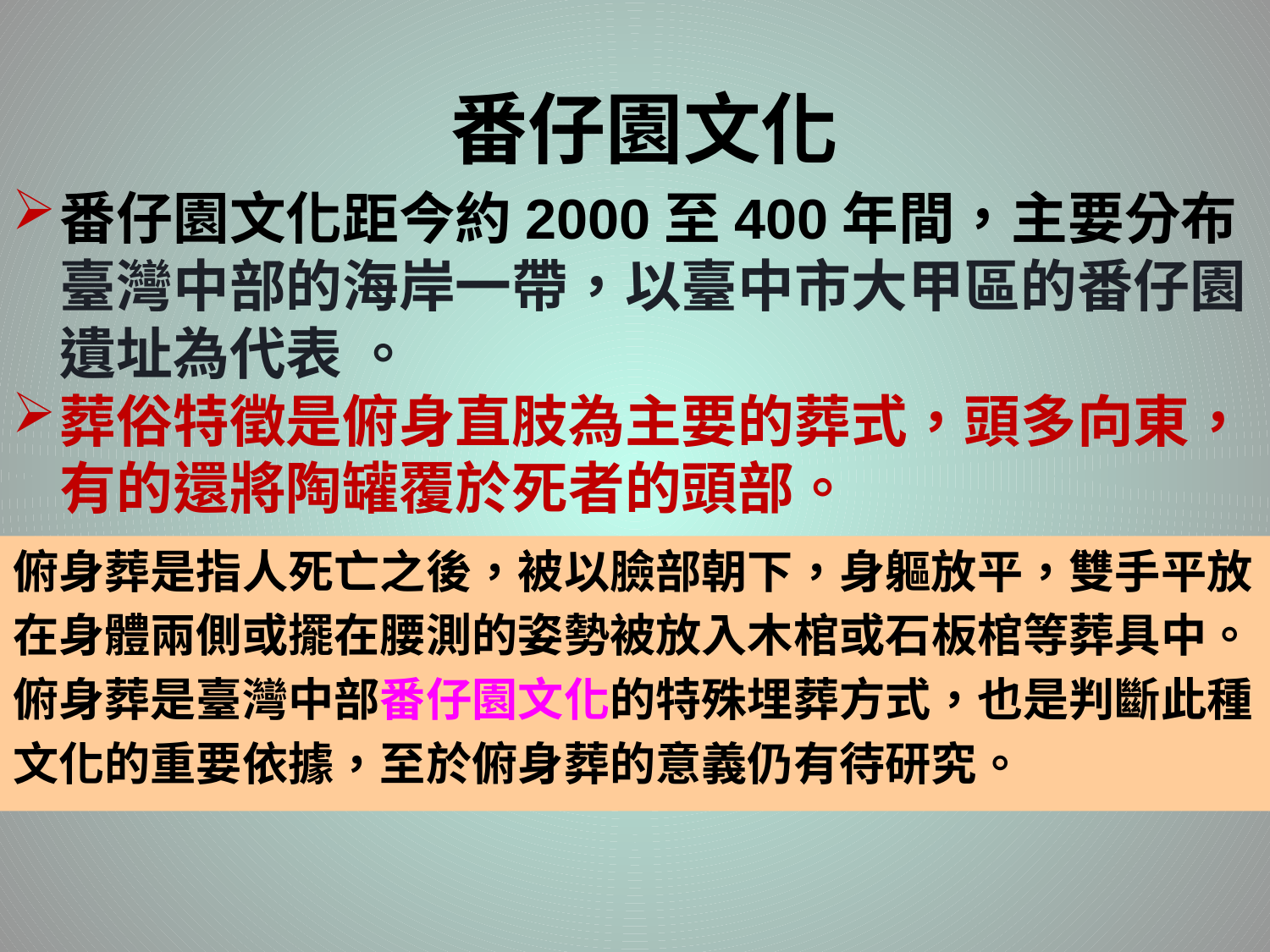

# 番仔園文化
番仔園文化距今約2000至400年間，主要分布臺灣中部的海岸一帶，以臺中市大甲區的番仔園遺址為代表 。
葬俗特徵是俯身直肢為主要的葬式，頭多向東，有的還將陶罐覆於死者的頭部。

俯身葬是指人死亡之後，被以臉部朝下，身軀放平，雙手平放
在身體兩側或擺在腰測的姿勢被放入木棺或石板棺等葬具中。
俯身葬是臺灣中部番仔園文化的特殊埋葬方式，也是判斷此種
文化的重要依據，至於俯身葬的意義仍有待研究。